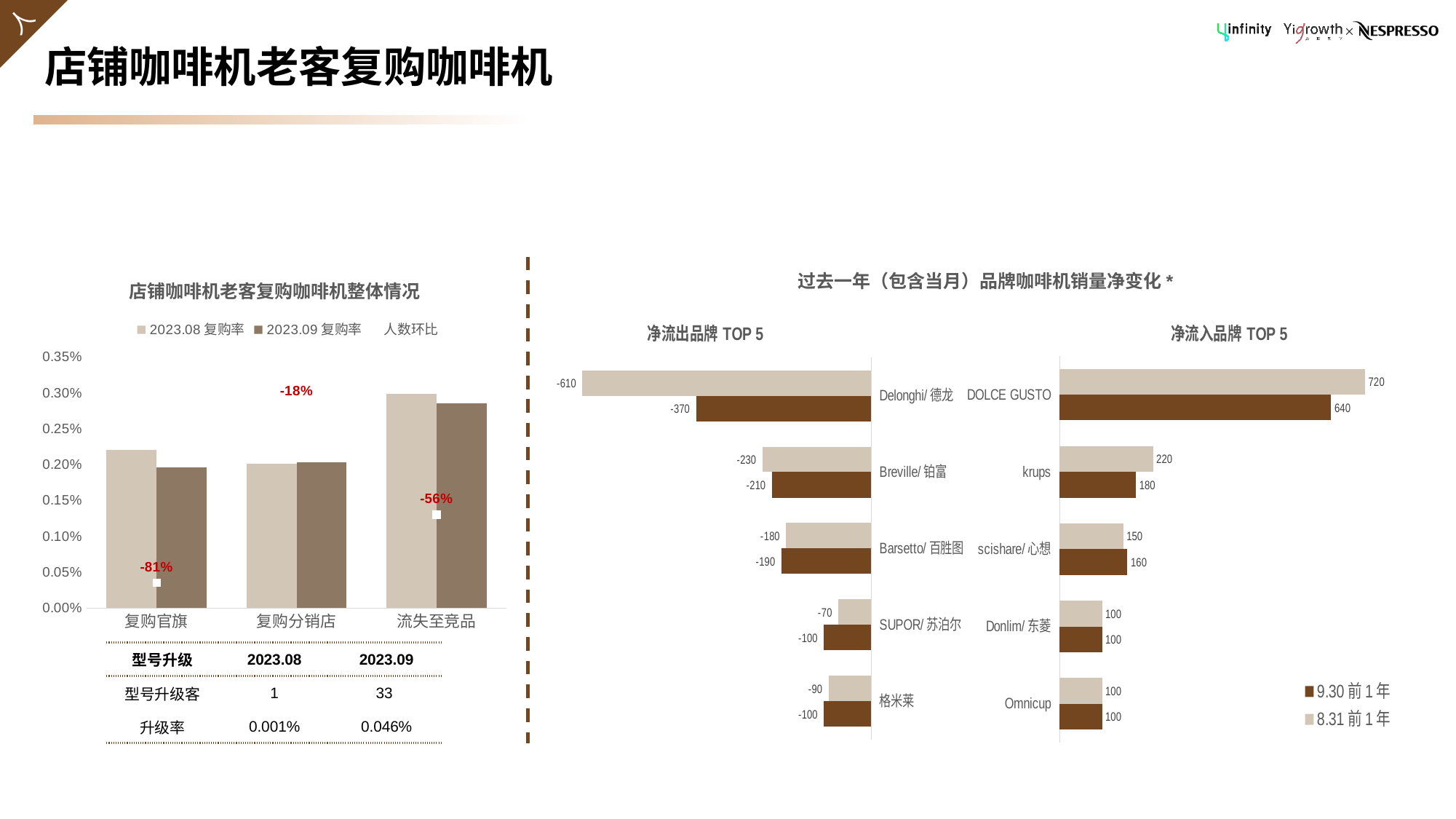

# 店铺咖啡机老客复购咖啡机

### Chart: 店铺咖啡机老客复购咖啡机整体情况

| Category | 2023.08复购率 | 2023.09复购率 | 人数环比 |
|---|---|---|---|
| 复购官旗 | 0.002205300030459945 | 0.001963326541952213 | -0.8095808383233533 |
| 复购分销店 | 0.0020103563813585134 | 0.002037414335988146 | -0.17910447761194026 |
| 流失至竞品 | 0.0029850746268656717 | 0.0028523800703834042 | -0.5649717514124294 |
过去一年（包含当月）品牌咖啡机销量净变化*

### Chart: 净流出品牌TOP 5

| Category | 9.30前1年 | 8.31前1年 |
|---|---|---|
| 格米莱 | -100.0 | -90.0 |
| SUPOR/苏泊尔 | -100.0 | -70.0 |
| Barsetto/百胜图 | -190.0 | -180.0 |
| Breville/铂富 | -210.0 | -230.0 |
| Delonghi/德龙 | -370.0 | -610.0 |

### Chart: 净流入品牌TOP 5

| Category | 8.31前1年 | 9.30前1年 |
|---|---|---|
| DOLCE GUSTO | 720.0 | 640.0 |
| krups | 220.0 | 180.0 |
| scishare/心想 | 150.0 | 160.0 |
| Donlim/东菱 | 100.0 | 100.0 |
| Omnicup | 100.0 | 100.0 |
| 型号升级 | 2023.08 | 2023.09 |
| --- | --- | --- |
| 型号升级客 | 1 | 33 |
| 升级率 | 0.001% | 0.046% |